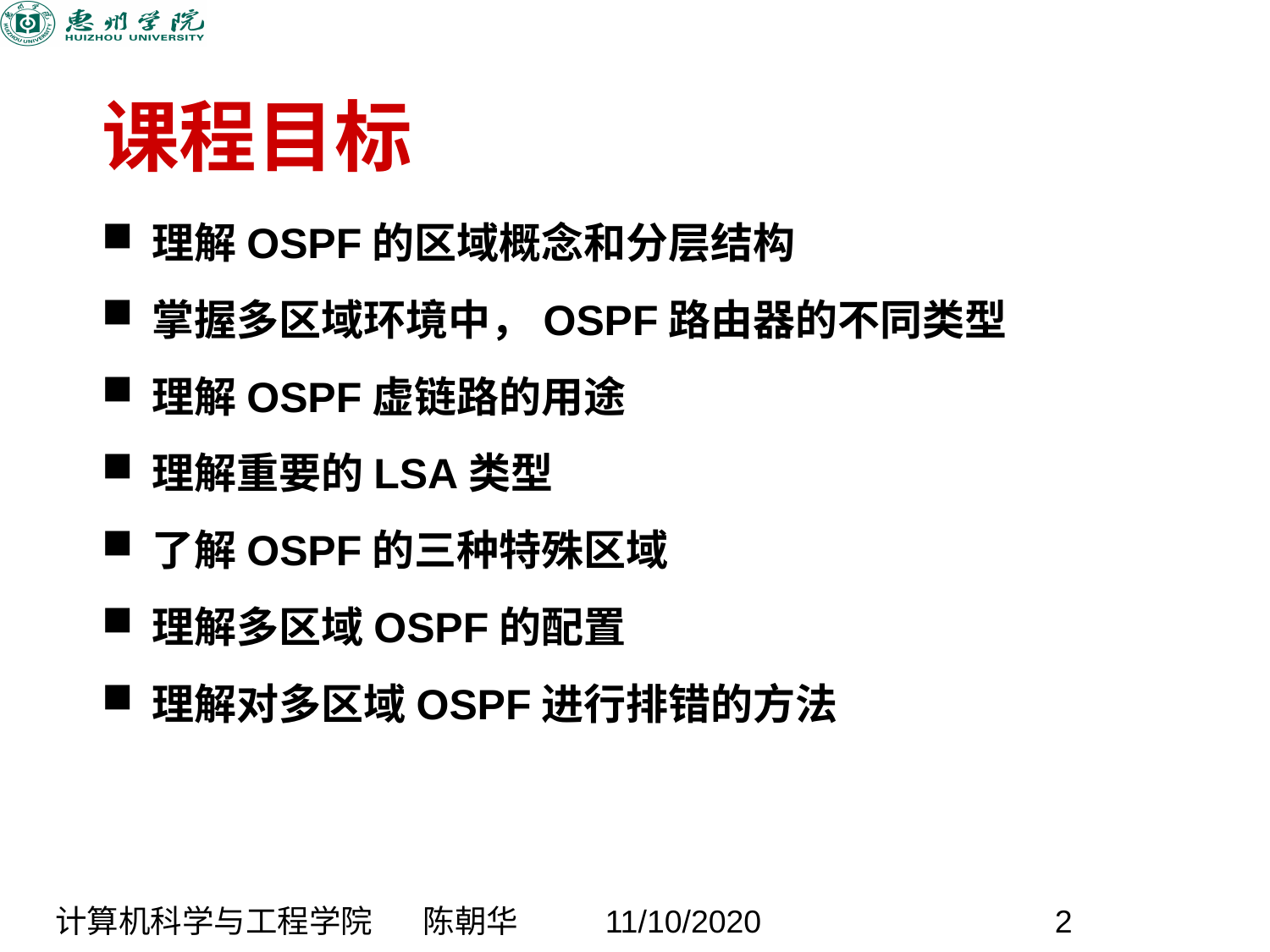

课程目标
理解OSPF的区域概念和分层结构
掌握多区域环境中，OSPF路由器的不同类型
理解OSPF虚链路的用途
理解重要的LSA类型
了解OSPF的三种特殊区域
理解多区域OSPF的配置
理解对多区域OSPF进行排错的方法
计算机科学与工程学院       陈朝华           11/10/2020                                 2